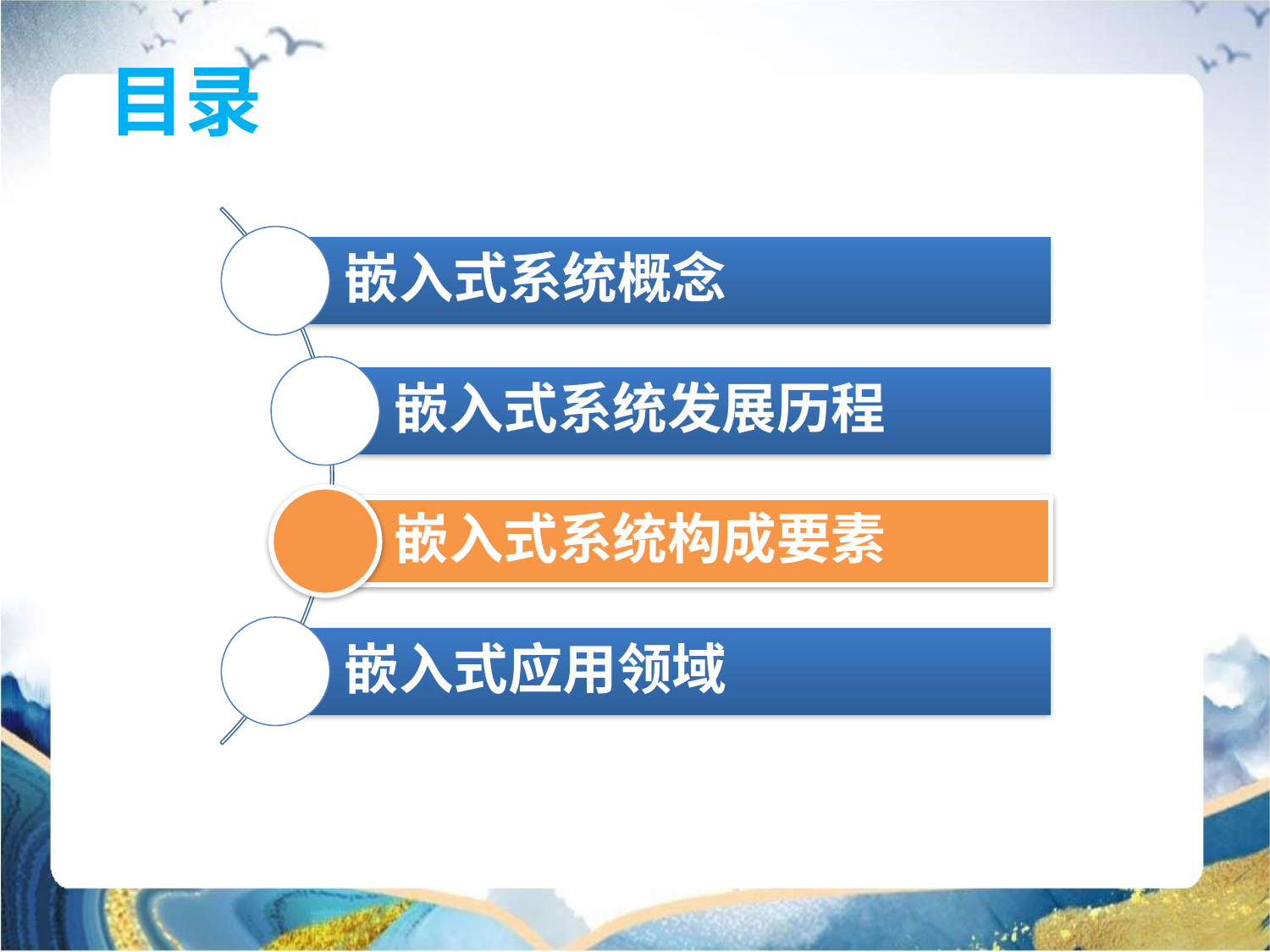

目录
嵌入式系统概念
嵌入式系统发展历程
嵌入式系统构成要素
嵌入式应用领域